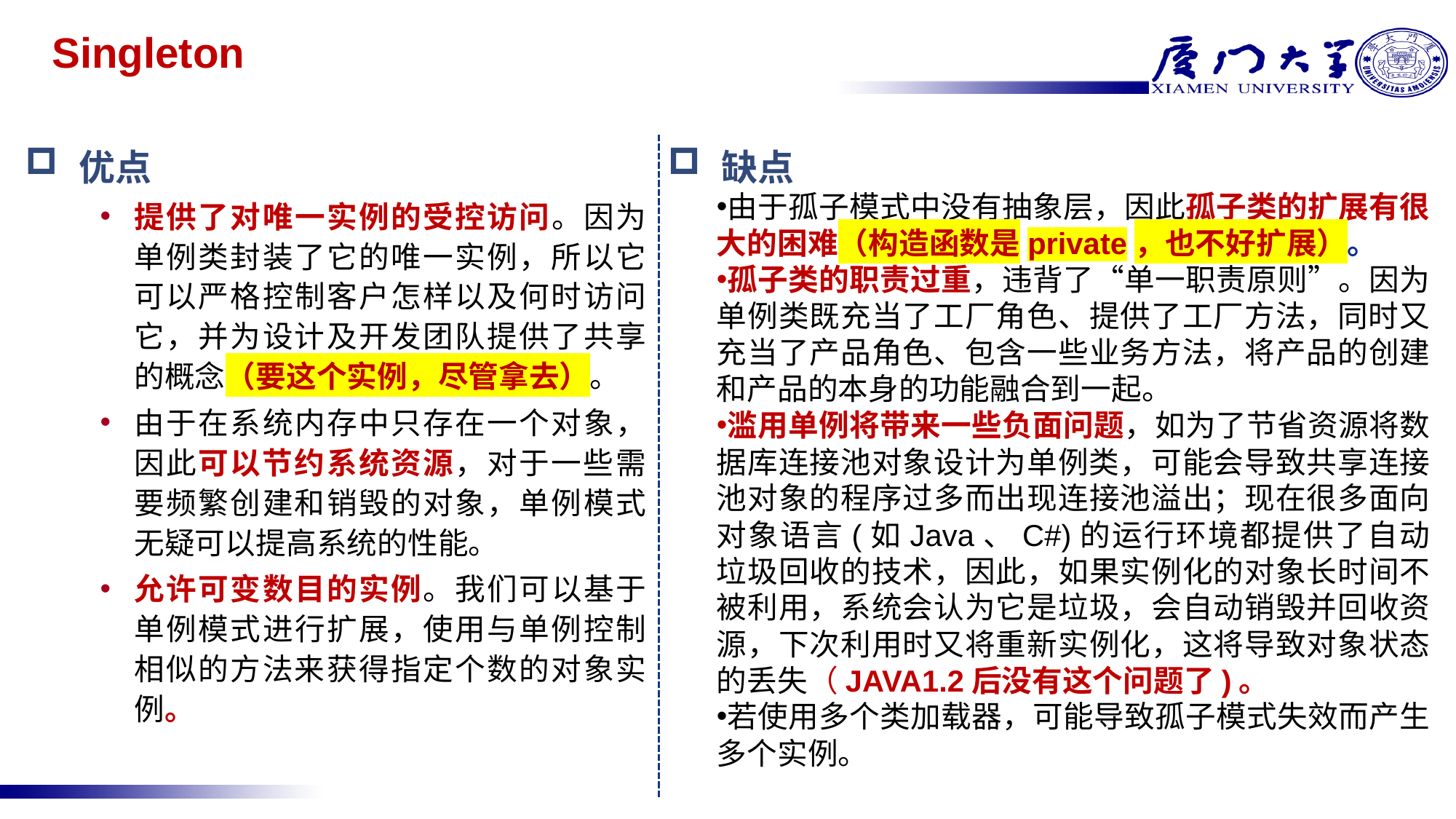

# Singleton
缺点
由于孤子模式中没有抽象层，因此孤子类的扩展有很大的困难（构造函数是private，也不好扩展）。
孤子类的职责过重，违背了“单一职责原则”。因为单例类既充当了工厂角色、提供了工厂方法，同时又充当了产品角色、包含一些业务方法，将产品的创建和产品的本身的功能融合到一起。
滥用单例将带来一些负面问题，如为了节省资源将数据库连接池对象设计为单例类，可能会导致共享连接池对象的程序过多而出现连接池溢出；现在很多面向对象语言(如Java、C#)的运行环境都提供了自动垃圾回收的技术，因此，如果实例化的对象长时间不被利用，系统会认为它是垃圾，会自动销毁并回收资源，下次利用时又将重新实例化，这将导致对象状态的丢失（JAVA1.2后没有这个问题了)。
若使用多个类加载器，可能导致孤子模式失效而产生多个实例。

优点
提供了对唯一实例的受控访问。因为单例类封装了它的唯一实例，所以它可以严格控制客户怎样以及何时访问它，并为设计及开发团队提供了共享的概念（要这个实例，尽管拿去）。
由于在系统内存中只存在一个对象，因此可以节约系统资源，对于一些需要频繁创建和销毁的对象，单例模式无疑可以提高系统的性能。
允许可变数目的实例。我们可以基于单例模式进行扩展，使用与单例控制相似的方法来获得指定个数的对象实例。